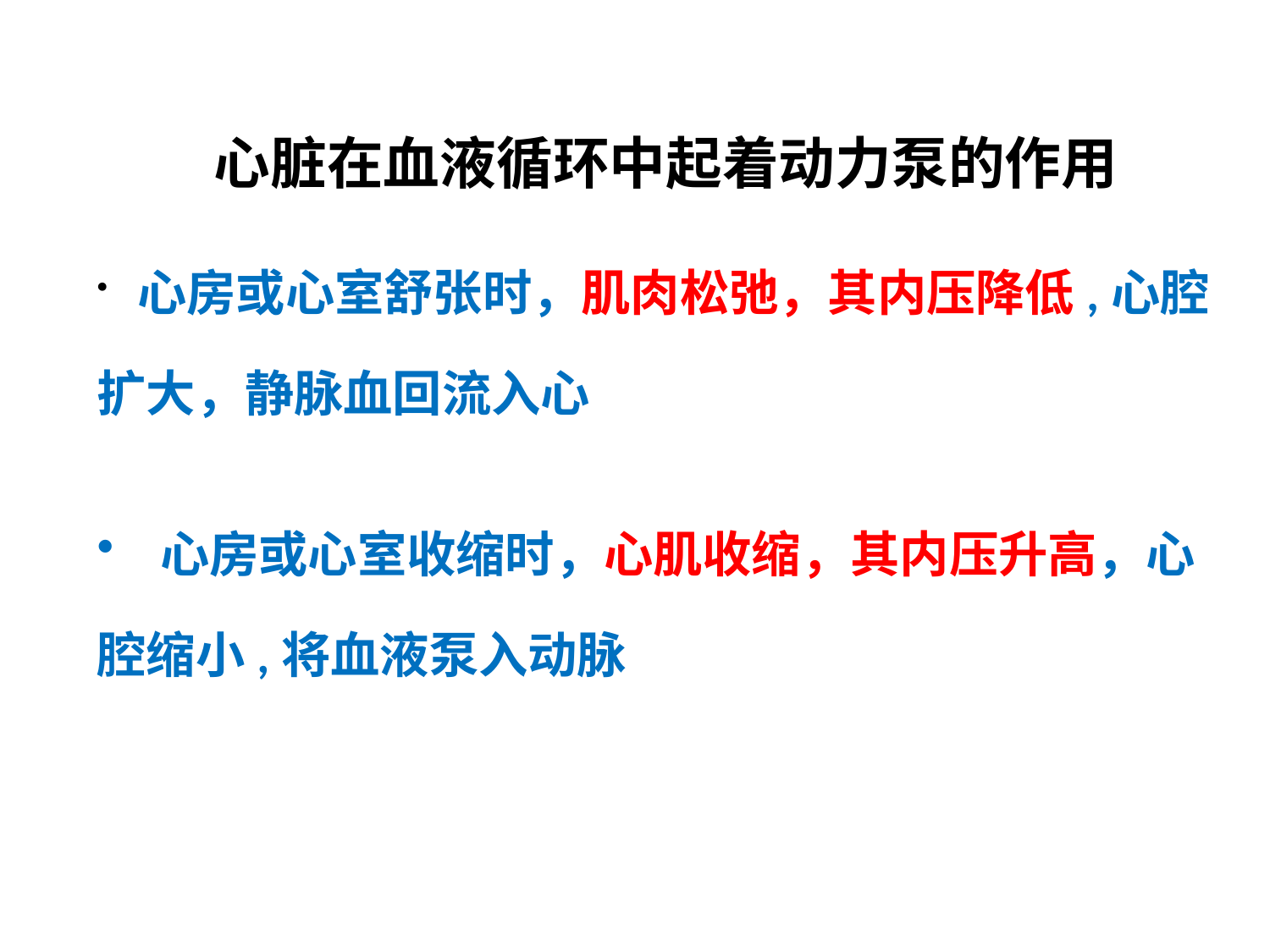

心脏在血液循环中起着动力泵的作用
   心房或心室舒张时，肌肉松弛，其内压降低,心腔扩大，静脉血回流入心

   心房或心室收缩时，心肌收缩，其内压升高，心腔缩小,将血液泵入动脉